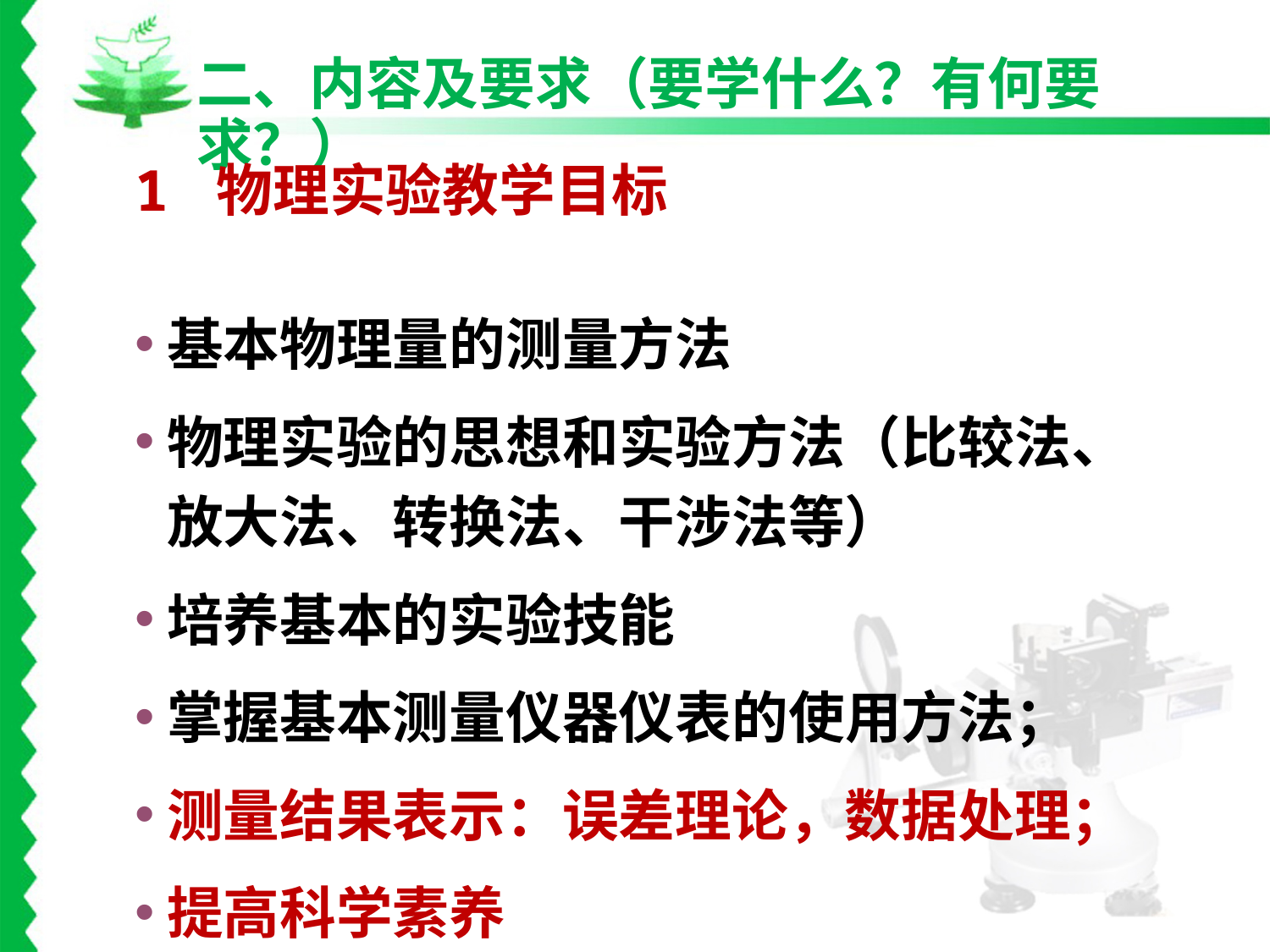

二、内容及要求（要学什么？有何要求？）
1 物理实验教学目标

基本物理量的测量方法
物理实验的思想和实验方法（比较法、放大法、转换法、干涉法等）
培养基本的实验技能
掌握基本测量仪器仪表的使用方法；
测量结果表示：误差理论，数据处理；
提高科学素养